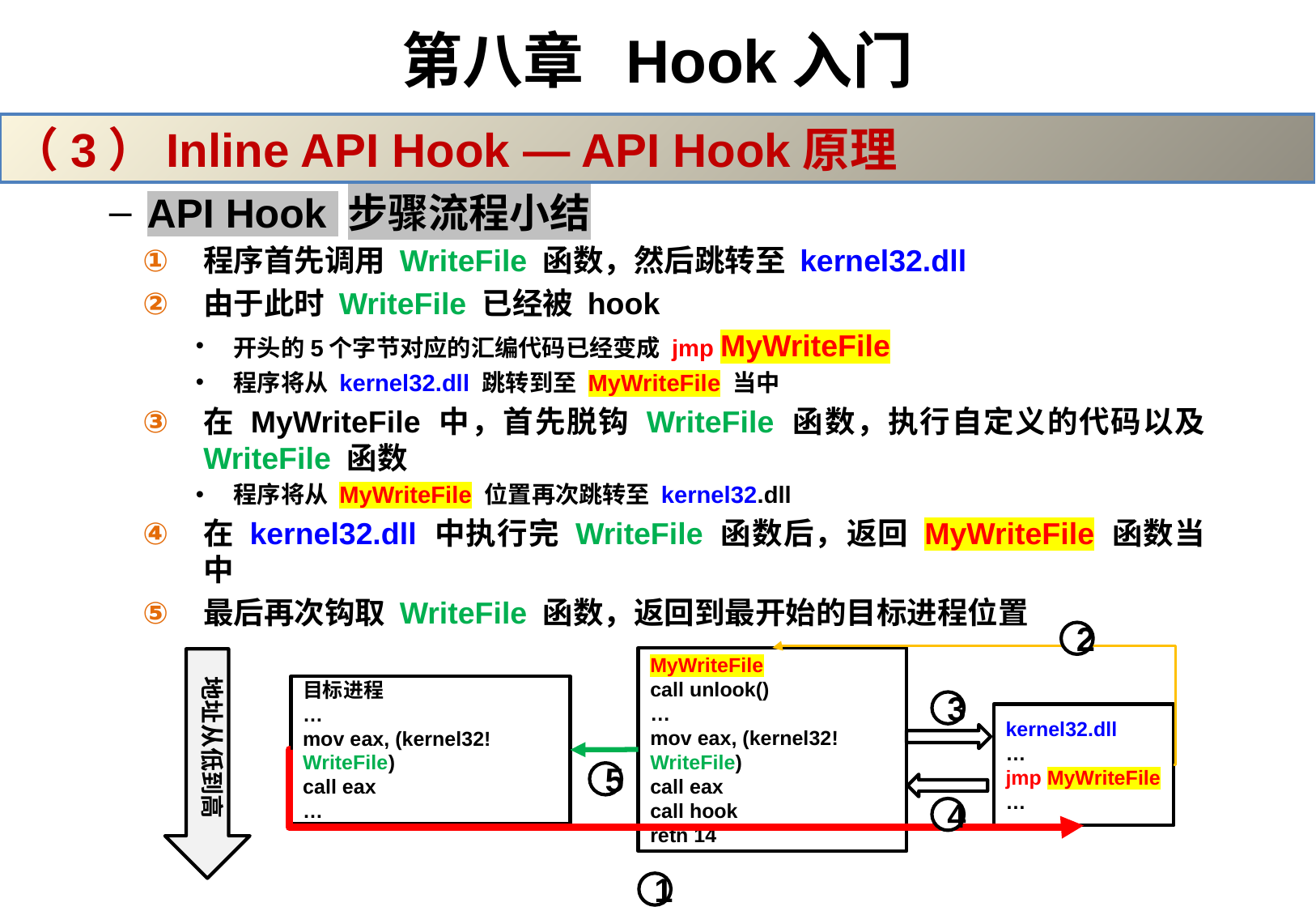

# 第八章  Hook入门
（3）Inline API Hook — API Hook原理
API Hook 步骤流程小结
程序首先调用 WriteFile 函数，然后跳转至 kernel32.dll
由于此时 WriteFile 已经被 hook
开头的5个字节对应的汇编代码已经变成 jmp MyWriteFile
程序将从 kernel32.dll 跳转到至 MyWriteFile 当中
在 MyWriteFile 中，首先脱钩 WriteFile 函数，执行自定义的代码以及 WriteFile 函数
程序将从 MyWriteFile 位置再次跳转至 kernel32.dll
在 kernel32.dll 中执行完 WriteFile 函数后，返回 MyWriteFile 函数当中
最后再次钩取 WriteFile 函数，返回到最开始的目标进程位置
2
MyWriteFile
call unlook()
…
mov eax, (kernel32!WriteFile)
call eax
call hook
retn 14

地址从低到高
目标进程
…
mov eax, (kernel32!WriteFile)
call eax
…
3

kernel32.dll
…
jmp MyWriteFile
…

5
4
1